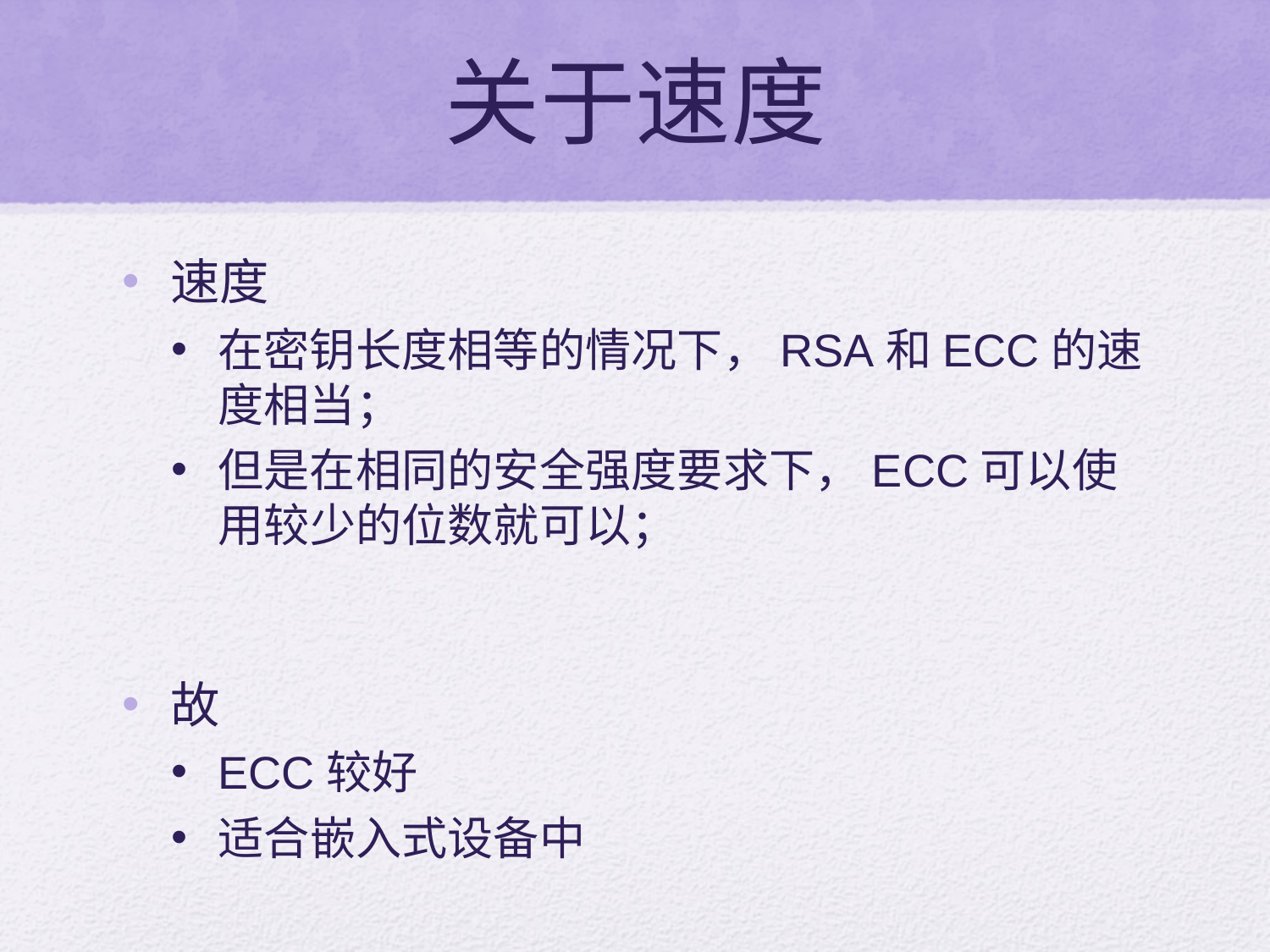

# 关于速度
速度
在密钥长度相等的情况下，RSA和ECC的速度相当；
但是在相同的安全强度要求下，ECC可以使用较少的位数就可以；

故
ECC较好
适合嵌入式设备中